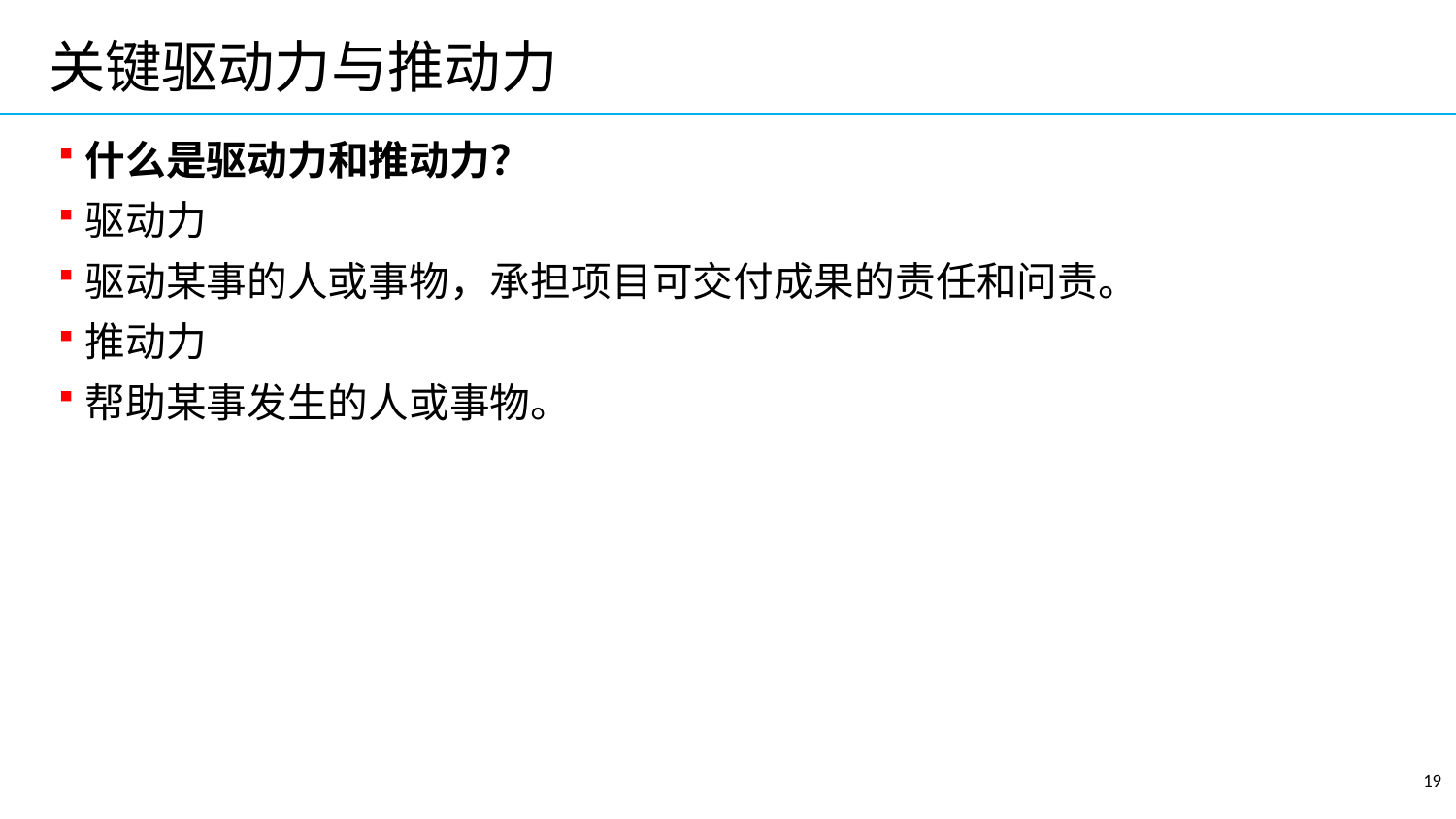

# 关键驱动力与推动力
什么是驱动力和推动力？
驱动力
驱动某事的人或事物，承担项目可交付成果的责任和问责。
推动力
帮助某事发生的人或事物。
19